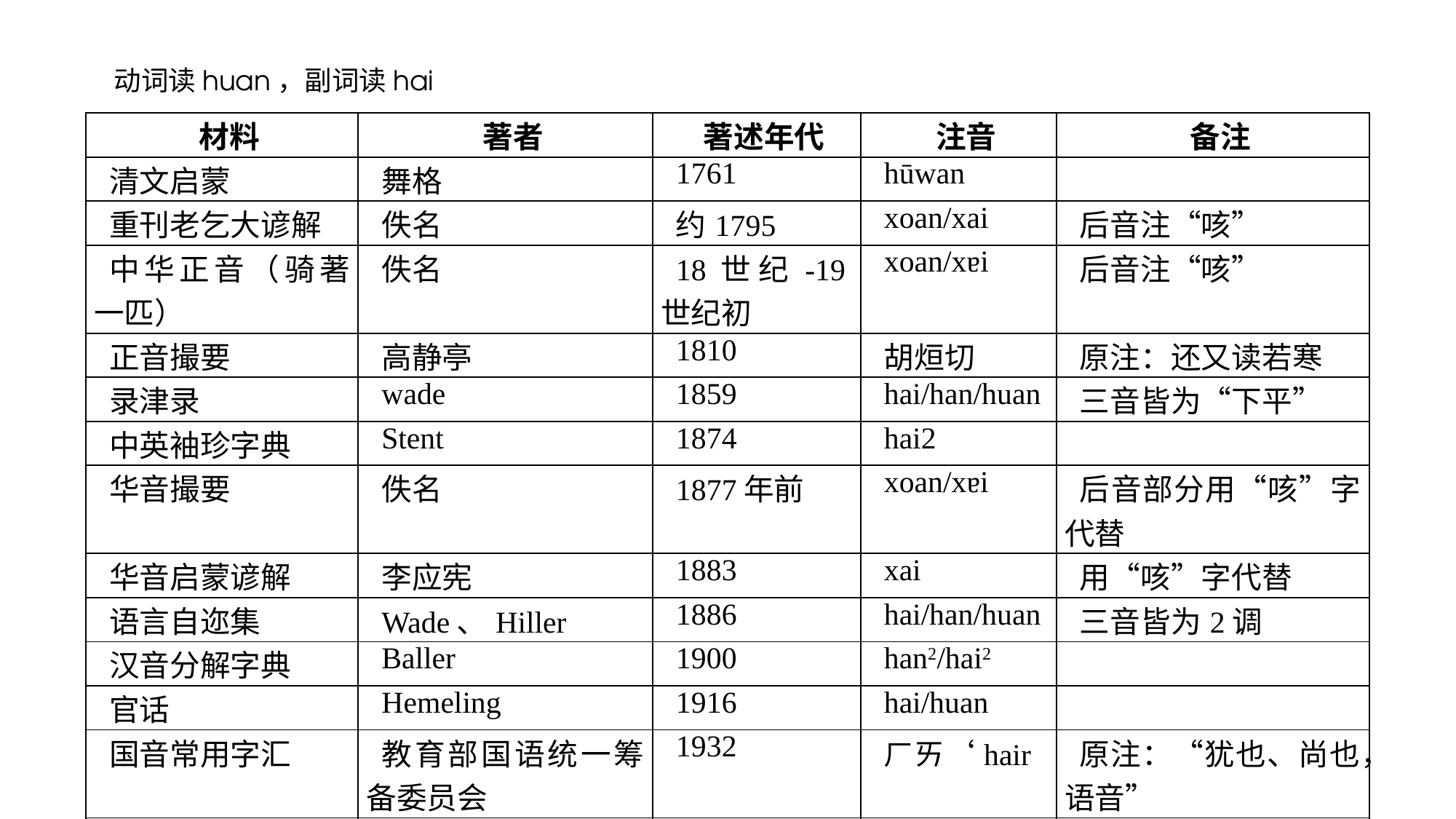

动词读huan，副词读hai
| 材料 | 著者 | 著述年代 | 注音 | 备注 |
| --- | --- | --- | --- | --- |
| 清文启蒙 | 舞格 | 1761 | hūwan |  |
| 重刊老乞大谚解 | 佚名 | 约1795 | xoan/xai | 后音注“咳” |
| 中华正音（骑著一匹） | 佚名 | 18世纪-19世纪初 | xoan/xɐi | 后音注“咳” |
| 正音撮要 | 高静亭 | 1810 | 胡烜切 | 原注：还又读若寒 |
| 录津录 | wade | 1859 | hai/han/huan | 三音皆为“下平” |
| 中英袖珍字典 | Stent | 1874 | hai2 |  |
| 华音撮要 | 佚名 | 1877年前 | xoan/xɐi | 后音部分用“咳”字代替 |
| 华音启蒙谚解 | 李应宪 | 1883 | xai | 用“咳”字代替 |
| 语言自迩集 | Wade、Hiller | 1886 | hai/han/huan | 三音皆为2调 |
| 汉音分解字典 | Baller | 1900 | han2/hai2 |  |
| 官话 | Hemeling | 1916 | hai/huan |  |
| 国音常用字汇 | 教育部国语统一筹备委员会 | 1932 | ㄏㄞ‘hair | 原注：“犹也、尚也，语音” |
| 新华字典 | 新华辞书社 | 1957 | ㄏㄞ‘hai |  |